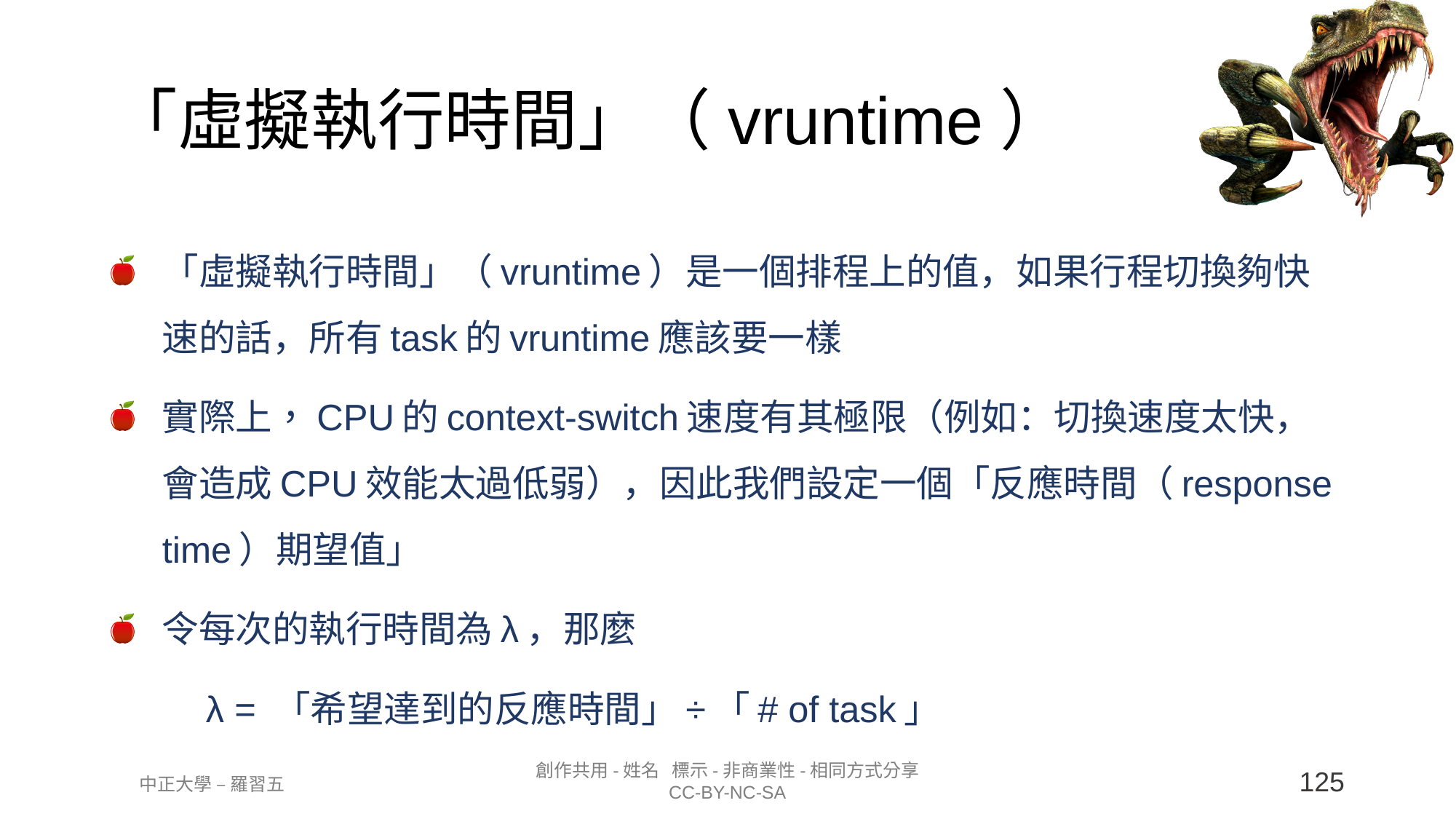

# 「虛擬執行時間」（vruntime）
「虛擬執行時間」（vruntime）是一個排程上的值，如果行程切換夠快速的話，所有task的vruntime應該要一樣
實際上，CPU的context-switch速度有其極限（例如：切換速度太快，會造成CPU效能太過低弱），因此我們設定一個「反應時間（response time）期望值」
令每次的執行時間為λ，那麼
	λ = 「希望達到的反應時間」÷「# of task」